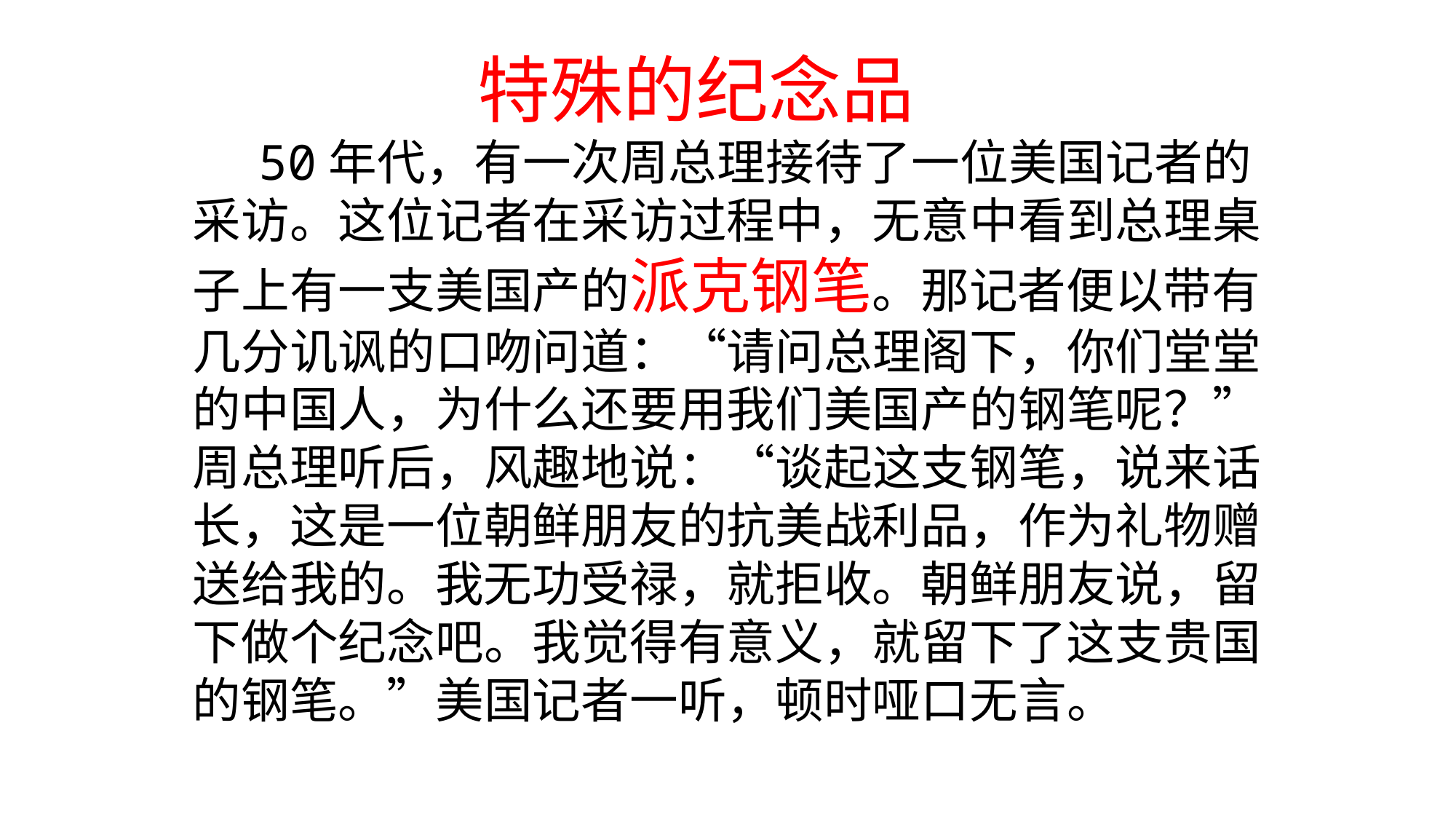

特殊的纪念品 
     50年代，有一次周总理接待了一位美国记者的采访。这位记者在采访过程中，无意中看到总理桌子上有一支美国产的派克钢笔。那记者便以带有几分讥讽的口吻问道：“请问总理阁下，你们堂堂的中国人，为什么还要用我们美国产的钢笔呢？”周总理听后，风趣地说：“谈起这支钢笔，说来话长，这是一位朝鲜朋友的抗美战利品，作为礼物赠送给我的。我无功受禄，就拒收。朝鲜朋友说，留下做个纪念吧。我觉得有意义，就留下了这支贵国的钢笔。”美国记者一听，顿时哑口无言。